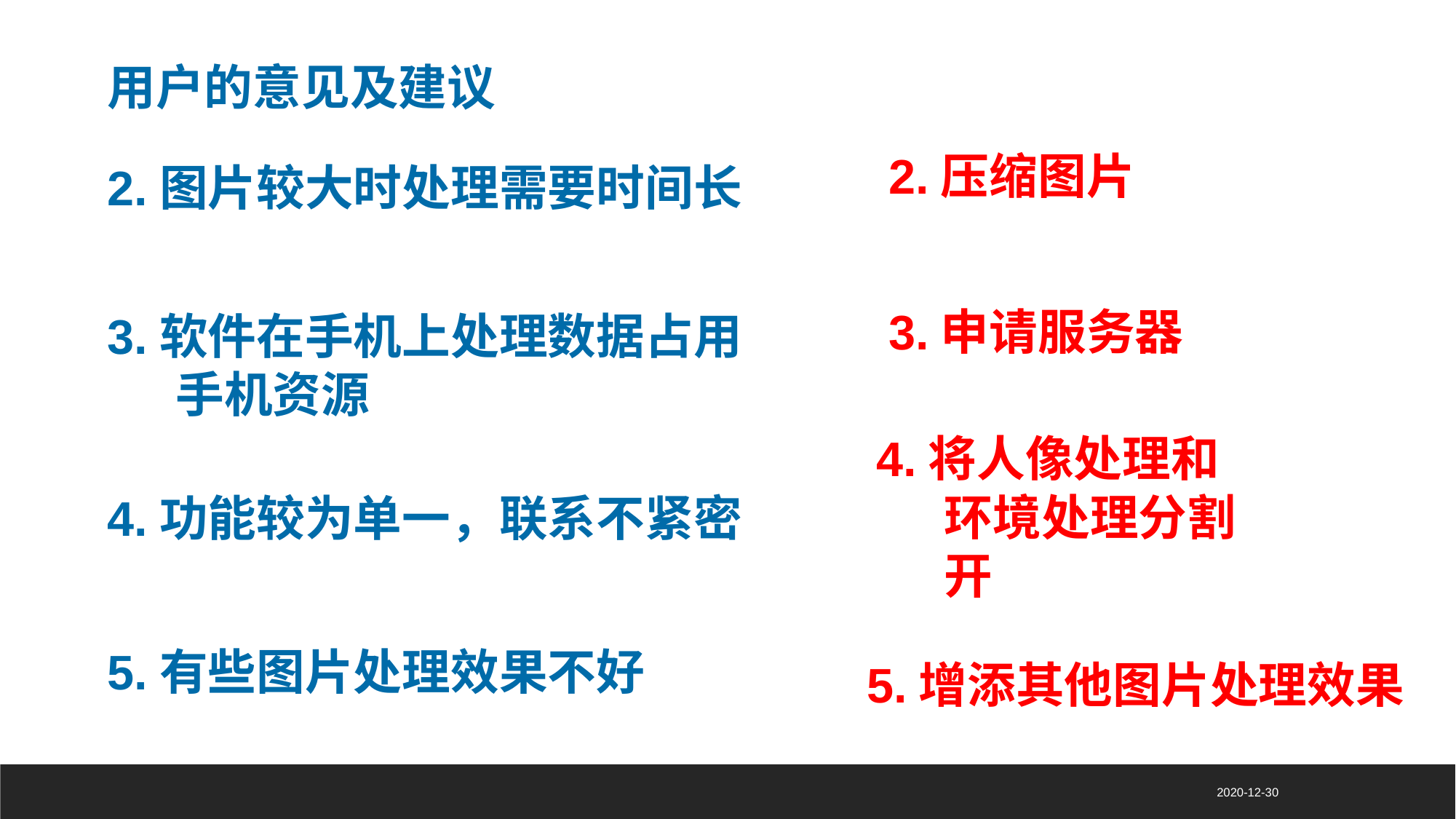

用户的意见及建议
2.图片较大时处理需要时间长
2.压缩图片

3.申请服务器
3.软件在手机上处理数据占用手机资源
4.功能较为单一，联系不紧密
4.将人像处理和环境处理分割开
5.有些图片处理效果不好
5.增添其他图片处理效果
2020-12-30